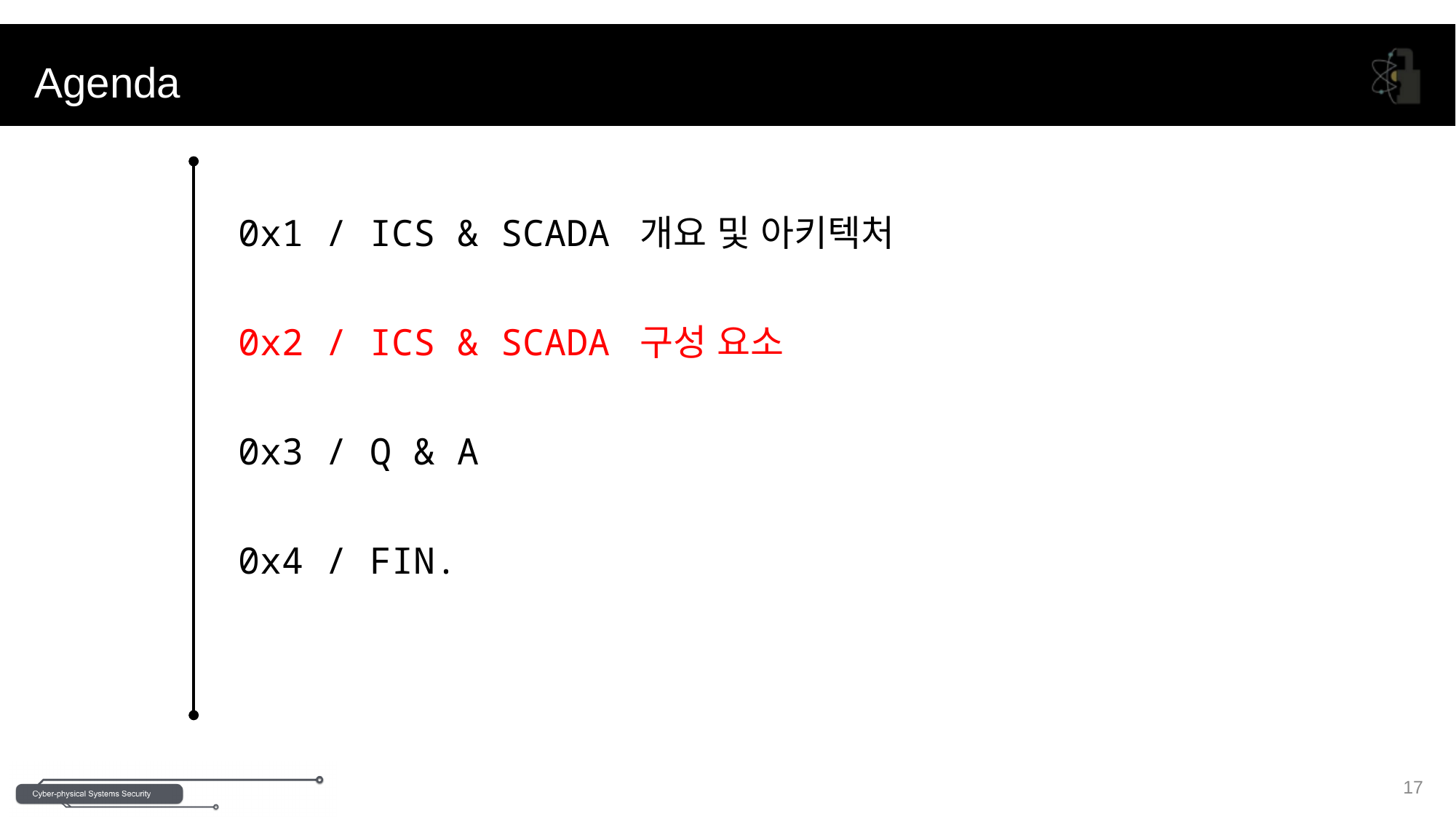

Agenda
0x1 / ICS & SCADA 개요 및 아키텍처
0x2 / ICS & SCADA 구성 요소
0x3 / Q & A
0x4 / FIN.
17